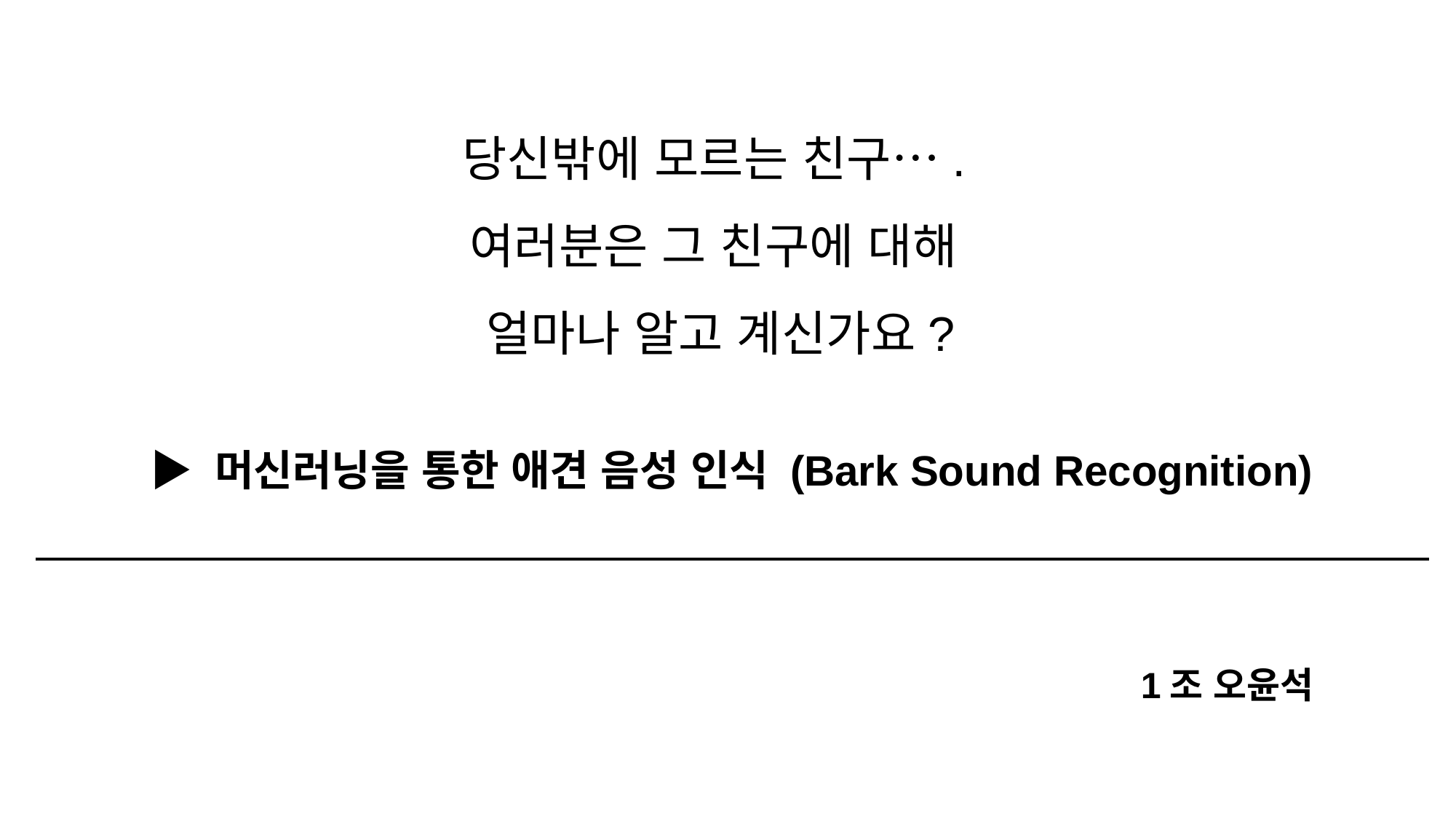

# 당신밖에 모르는 친구…. 여러분은 그 친구에 대해 얼마나 알고 계신가요?
▶ 머신러닝을 통한 애견 음성 인식 (Bark Sound Recognition)
1조 오윤석